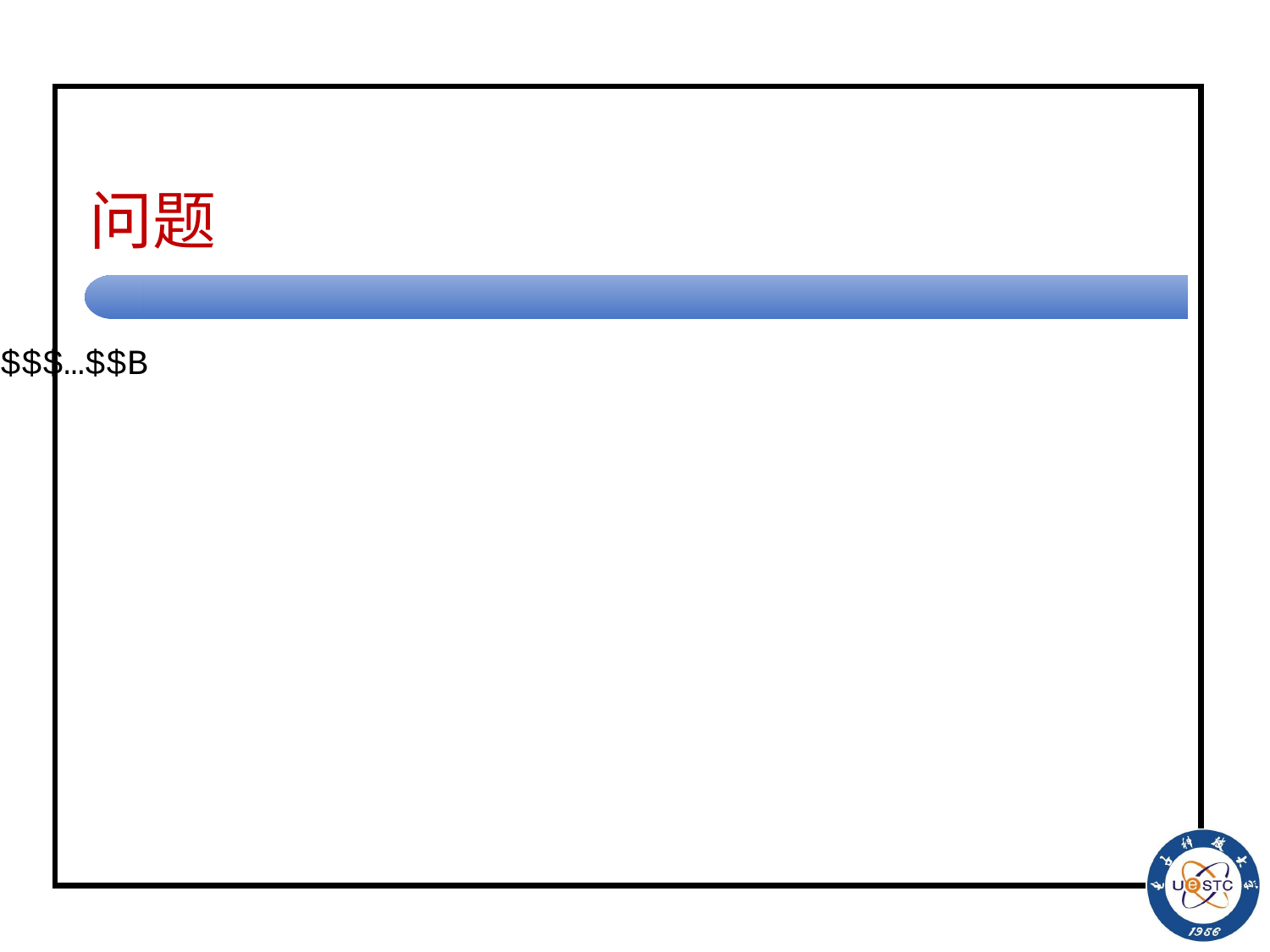

# 问题
该图灵机不仅能够接收anbn的所有串;
同时,  该图灵机也能接收aababb等。
原因：使用#代表已扫描的a和b,  没有保证a和b的顺序。

改造方法：
为了区别原来的字母a和b,  使用#和$分别代替字母a和b,
当a和b都识别后,  带上的串为
├###…##$$$…$$B